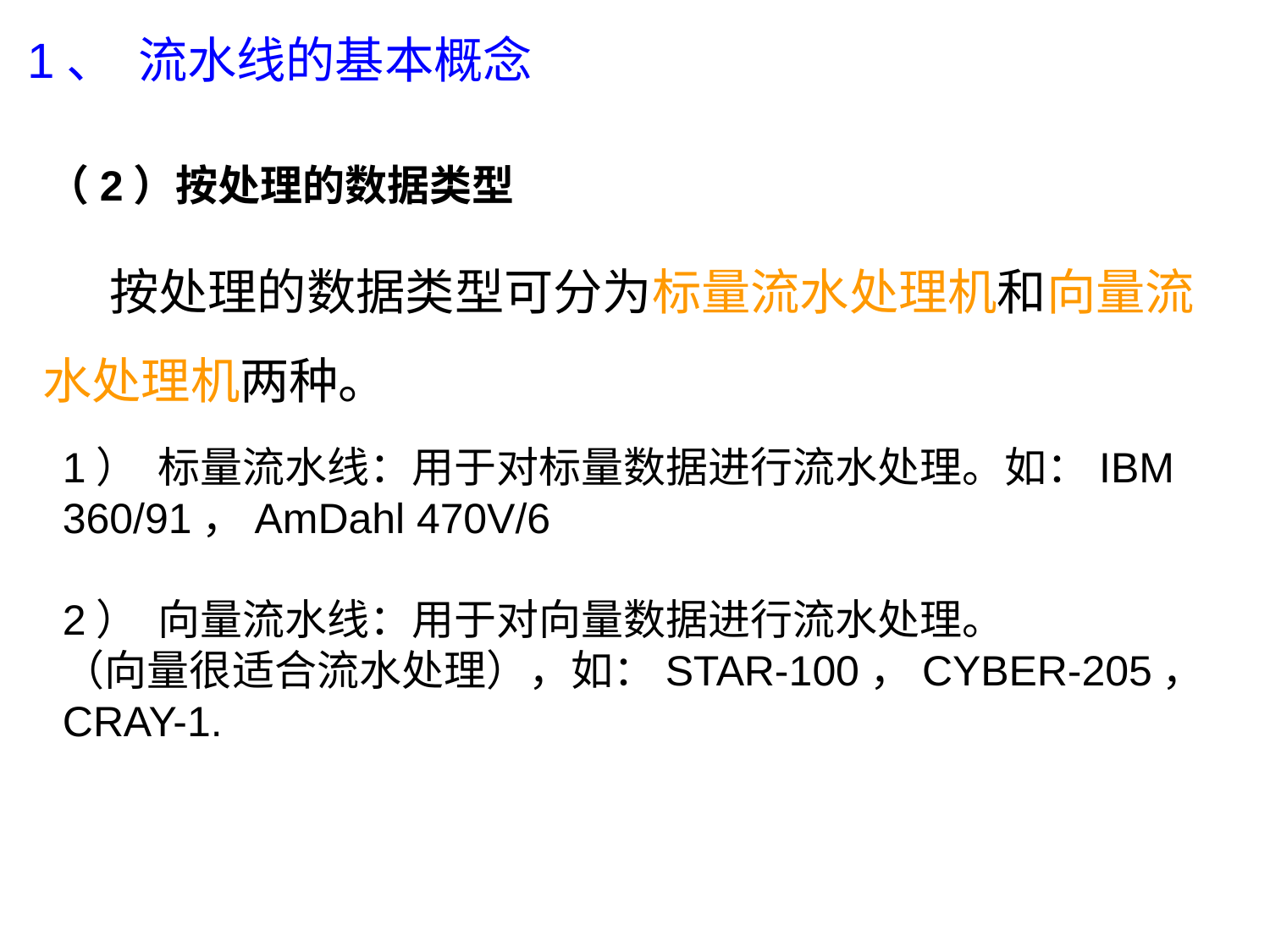

1、  流水线的基本概念
（2）按处理的数据类型
     按处理的数据类型可分为标量流水处理机和向量流水处理机两种。
1）  标量流水线：用于对标量数据进行流水处理。如：IBM 360/91，AmDahl 470V/6

2）  向量流水线：用于对向量数据进行流水处理。
（向量很适合流水处理），如：STAR-100，CYBER-205，CRAY-1.
16